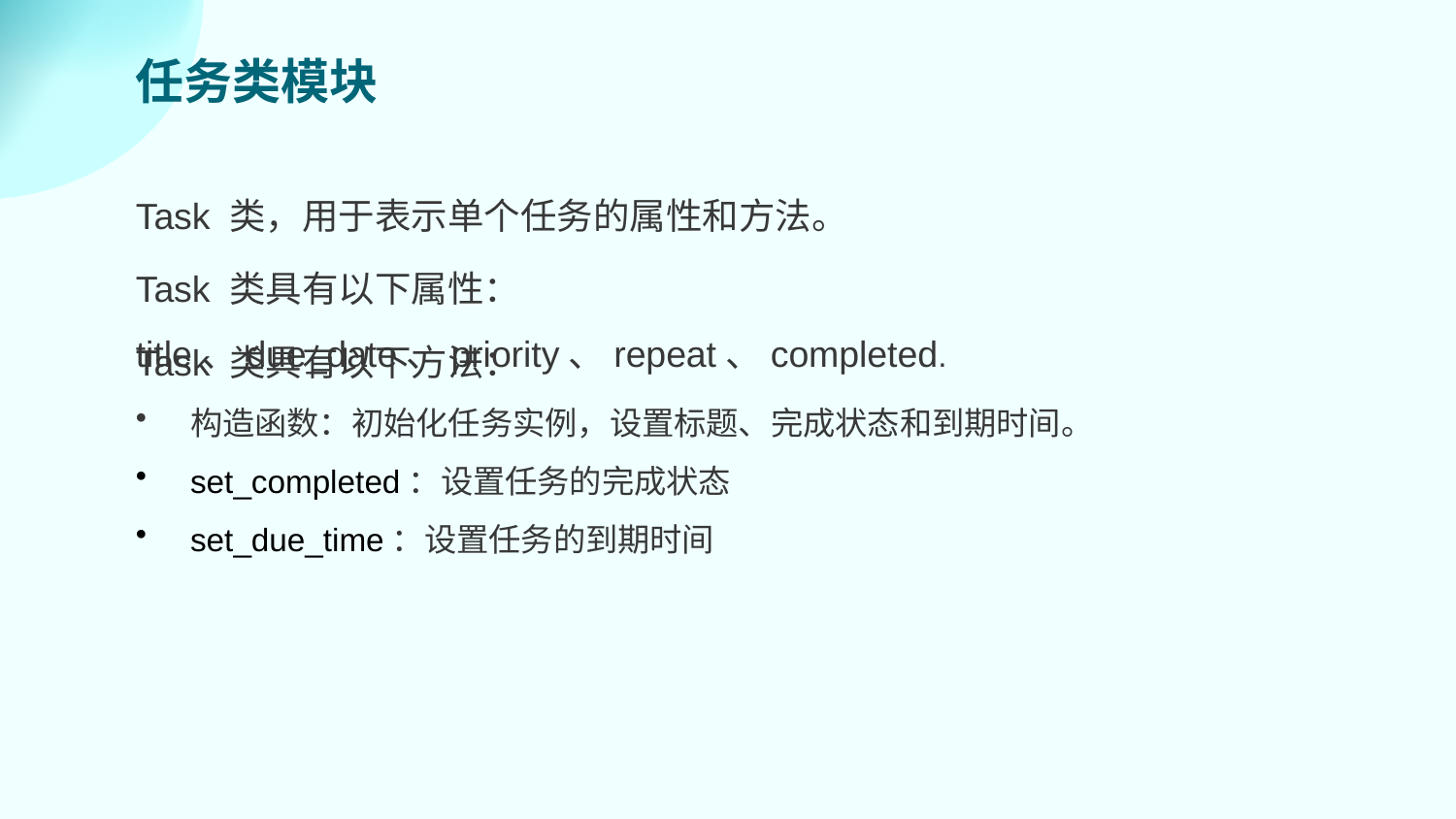

任务类模块
Task 类，用于表示单个任务的属性和方法。
Task 类具有以下属性：title、due_date、priority、repeat、completed.
Task 类具有以下方法：
构造函数：初始化任务实例，设置标题、完成状态和到期时间。
set_completed：设置任务的完成状态
set_due_time：设置任务的到期时间